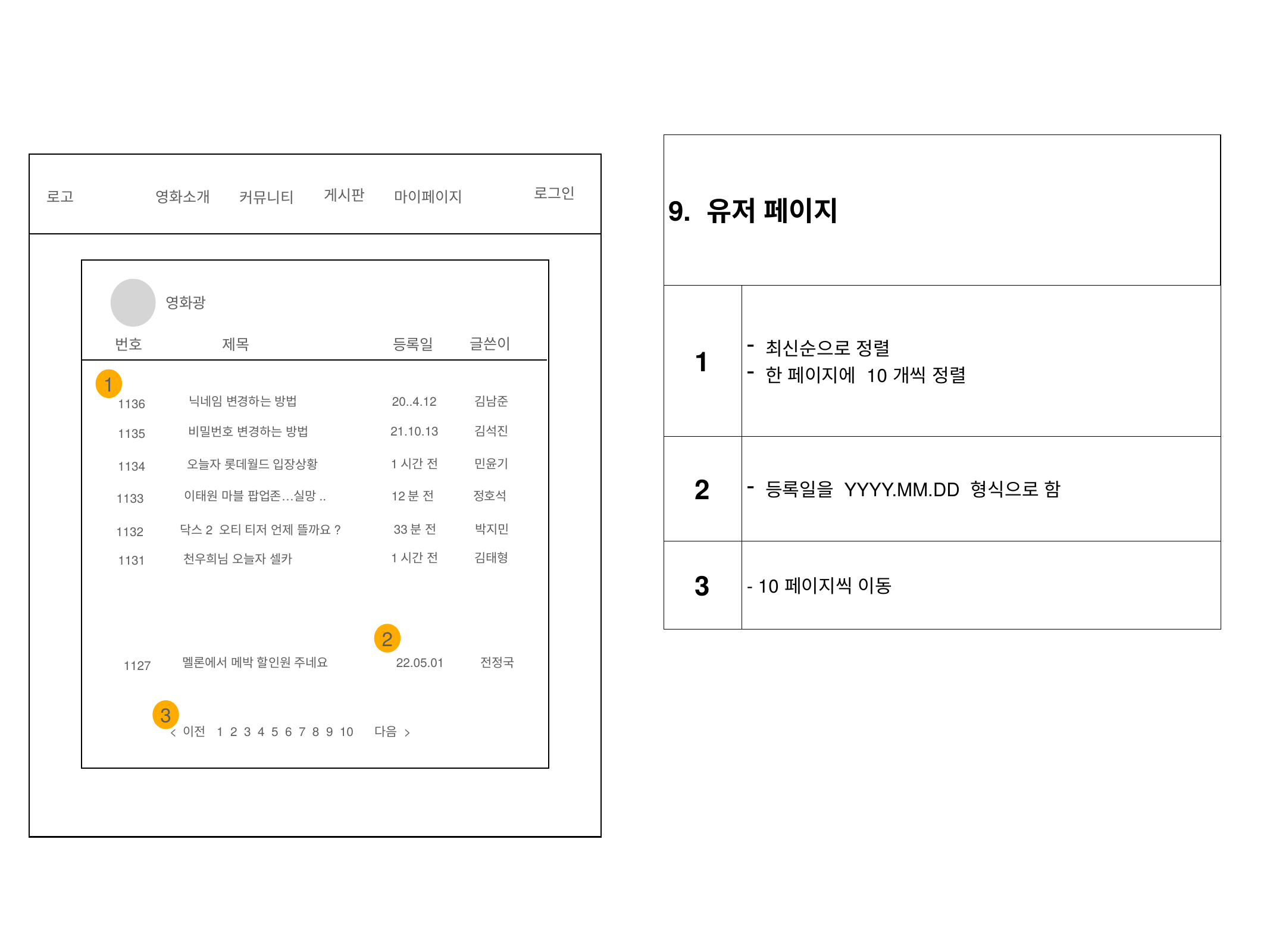

| 9. 유저 페이지 |  |  |  |
| --- | --- | --- | --- |
| 1 | 최신순으로 정렬 한 페이지에 10개씩 정렬 |  |  |
| 2 | 등록일을 YYYY.MM.DD 형식으로 함 |  |  |
| 3 | - 10페이지씩 이동 |  |  |

로그인
게시판
로고
영화소개
마이페이지
커뮤니티

영화광
글쓴이
번호
제목
등록일

1
닉네임 변경하는 방법
김남준
20..4.12
1136
김석진
21.10.13
비밀번호 변경하는 방법
1135
1시간 전
민윤기
오늘자 롯데월드 입장상황
1134
12분 전
이태원 마블 팝업존…실망..
정호석
1133
33분 전
박지민
닥스2 오티 티저 언제 뜰까요?
1132
1시간 전
김태형
천우희님 오늘자 셀카
1131

2
멜론에서 메박 할인원 주네요
전정국
22.05.01
1127

3
< 이전
다음 >
 1  2  3  4  5  6  7  8  9  10